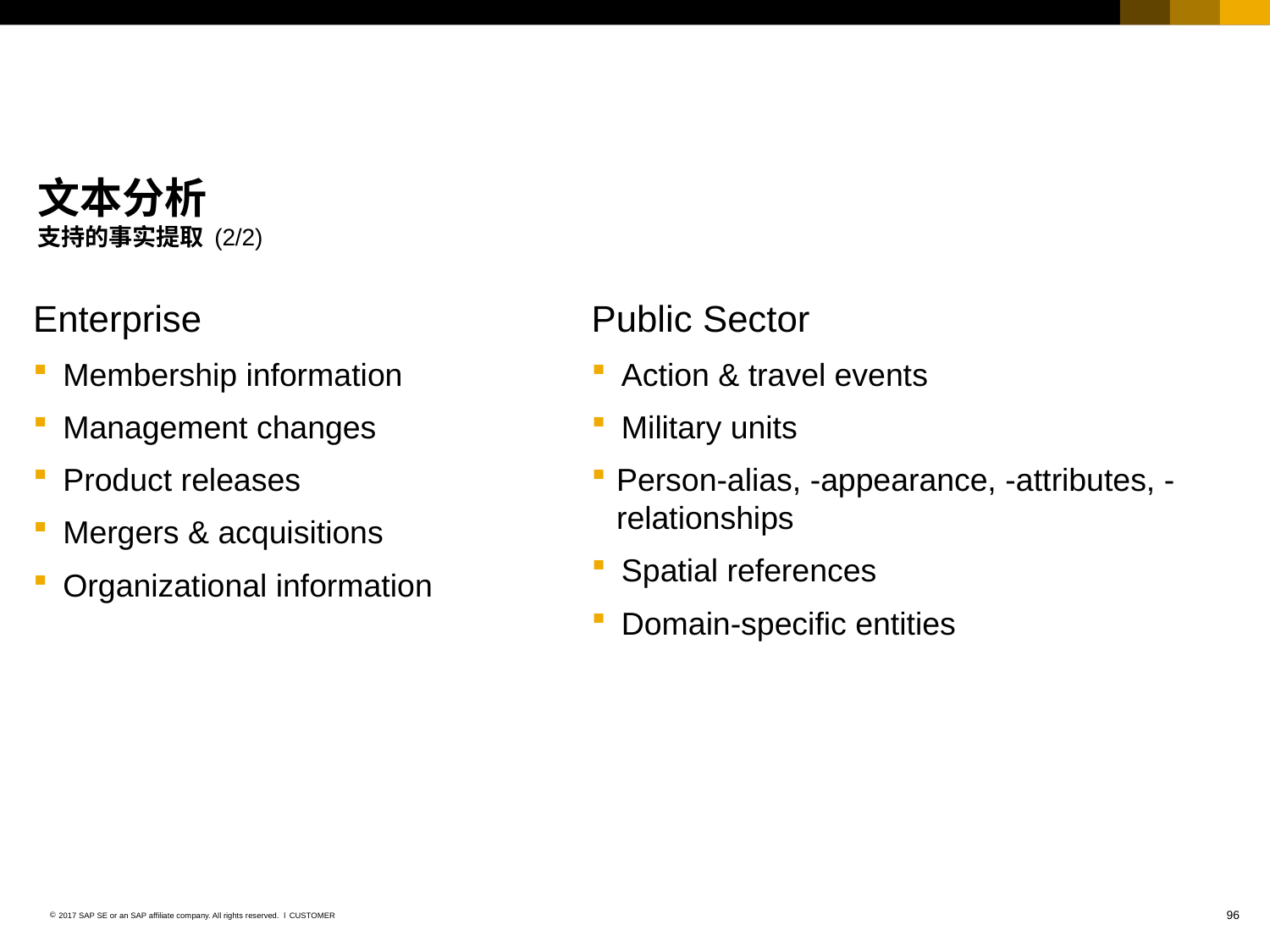

# 文本分析 支持的事实提取 (2/2)

Enterprise
Membership information
Management changes
Product releases
Mergers & acquisitions
Organizational information
Public Sector
Action & travel events
Military units
Person-alias, -appearance, -attributes, -relationships
Spatial references
Domain-specific entities